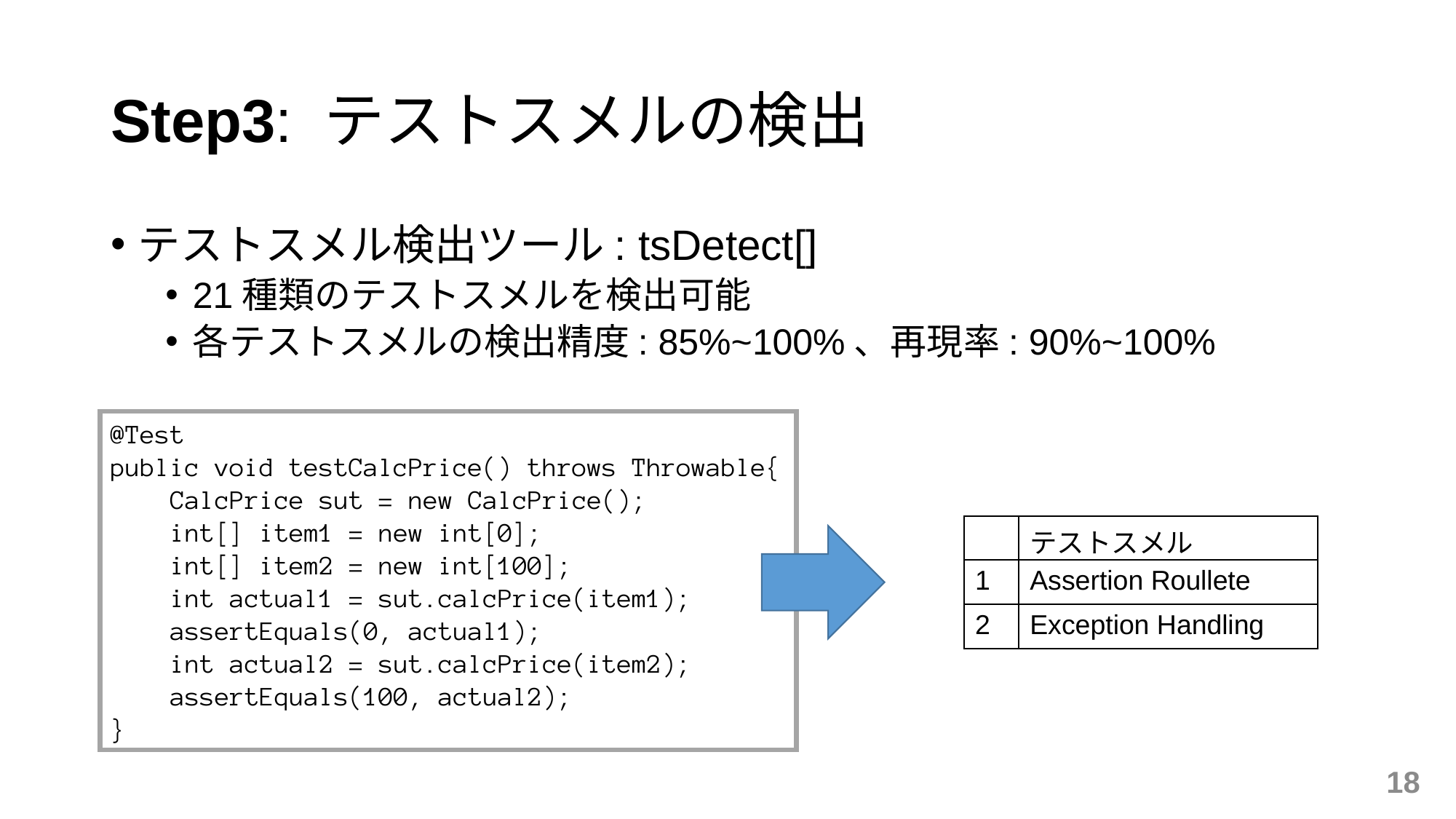

# Step3: テストスメルの検出
テストスメル検出ツール: tsDetect[]
21種類のテストスメルを検出可能
各テストスメルの検出精度: 85%~100%、再現率: 90%~100%

@Test
public void testCalcPrice() throws Throwable{
    CalcPrice sut = new CalcPrice();
    int[] item1 = new int[0];
    int[] item2 = new int[100];
    int actual1 = sut.calcPrice(item1);
    assertEquals(0, actual1);
    int actual2 = sut.calcPrice(item2);
    assertEquals(100, actual2);
}
|  | テストスメル |
| --- | --- |
| 1 | Assertion Roullete |
| 2 | Exception Handling |

18